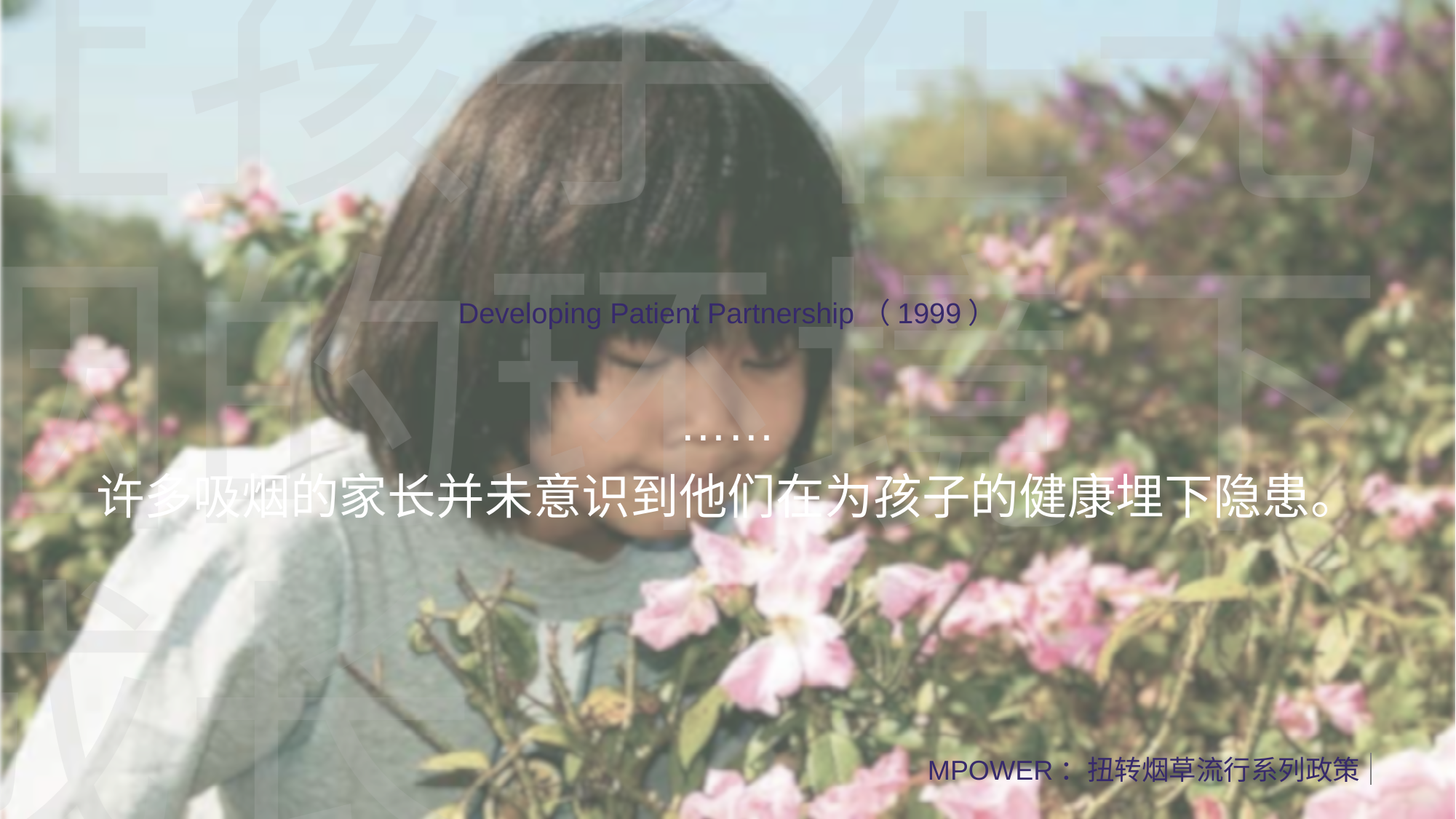

让孩子在无烟的环境下成长
Developing Patient Partnership（1999）

……
许多吸烟的家长并未意识到他们在为孩子的健康埋下隐患。